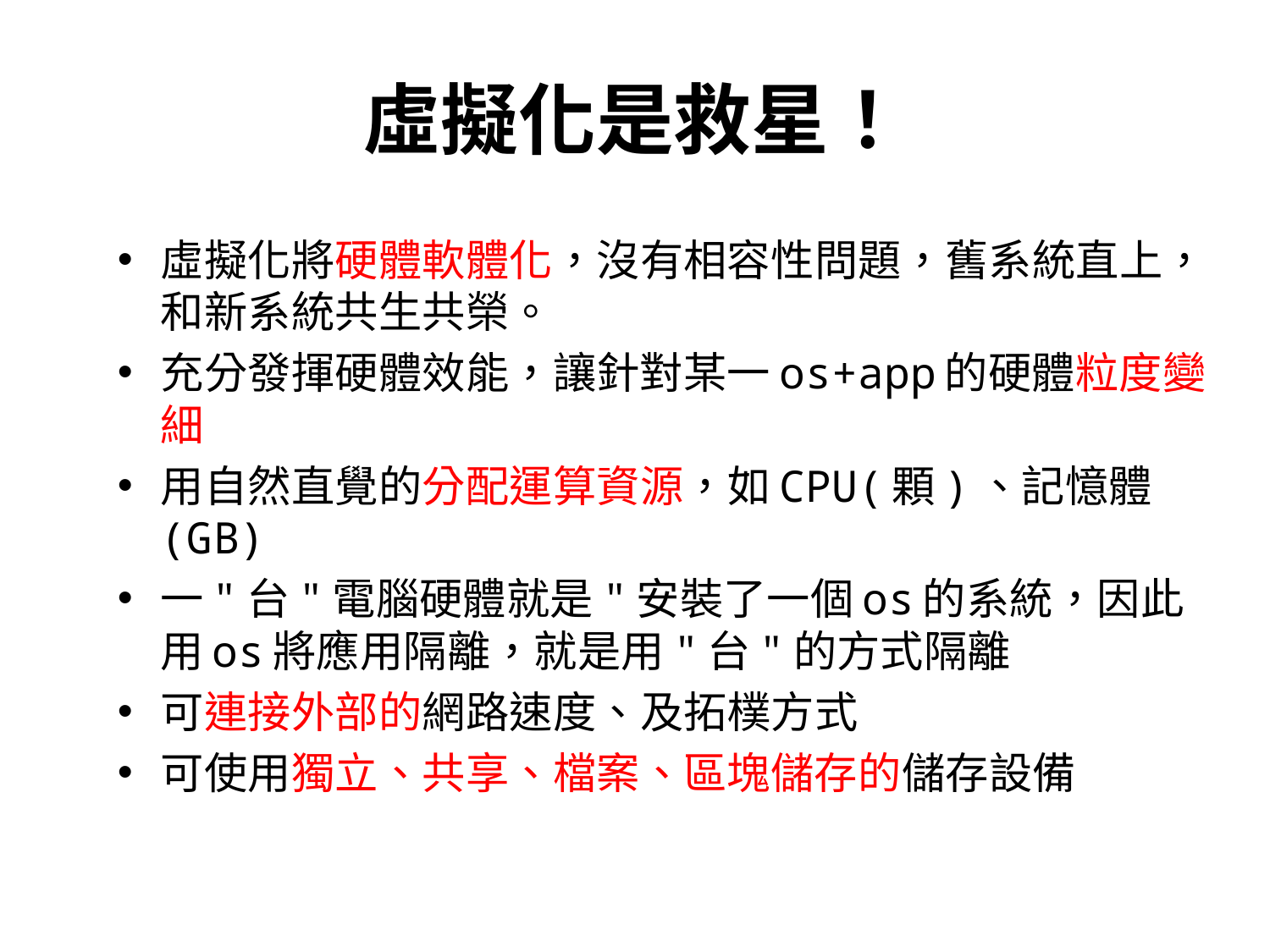

# 虛擬化是救星！
虛擬化將硬體軟體化，沒有相容性問題，舊系統直上，和新系統共生共榮。
充分發揮硬體效能，讓針對某一os+app的硬體粒度變細
用自然直覺的分配運算資源，如CPU(顆)、記憶體(GB)
一"台"電腦硬體就是"安裝了一個os的系統，因此用os將應用隔離，就是用"台"的方式隔離
可連接外部的網路速度、及拓樸方式
可使用獨立、共享、檔案、區塊儲存的儲存設備